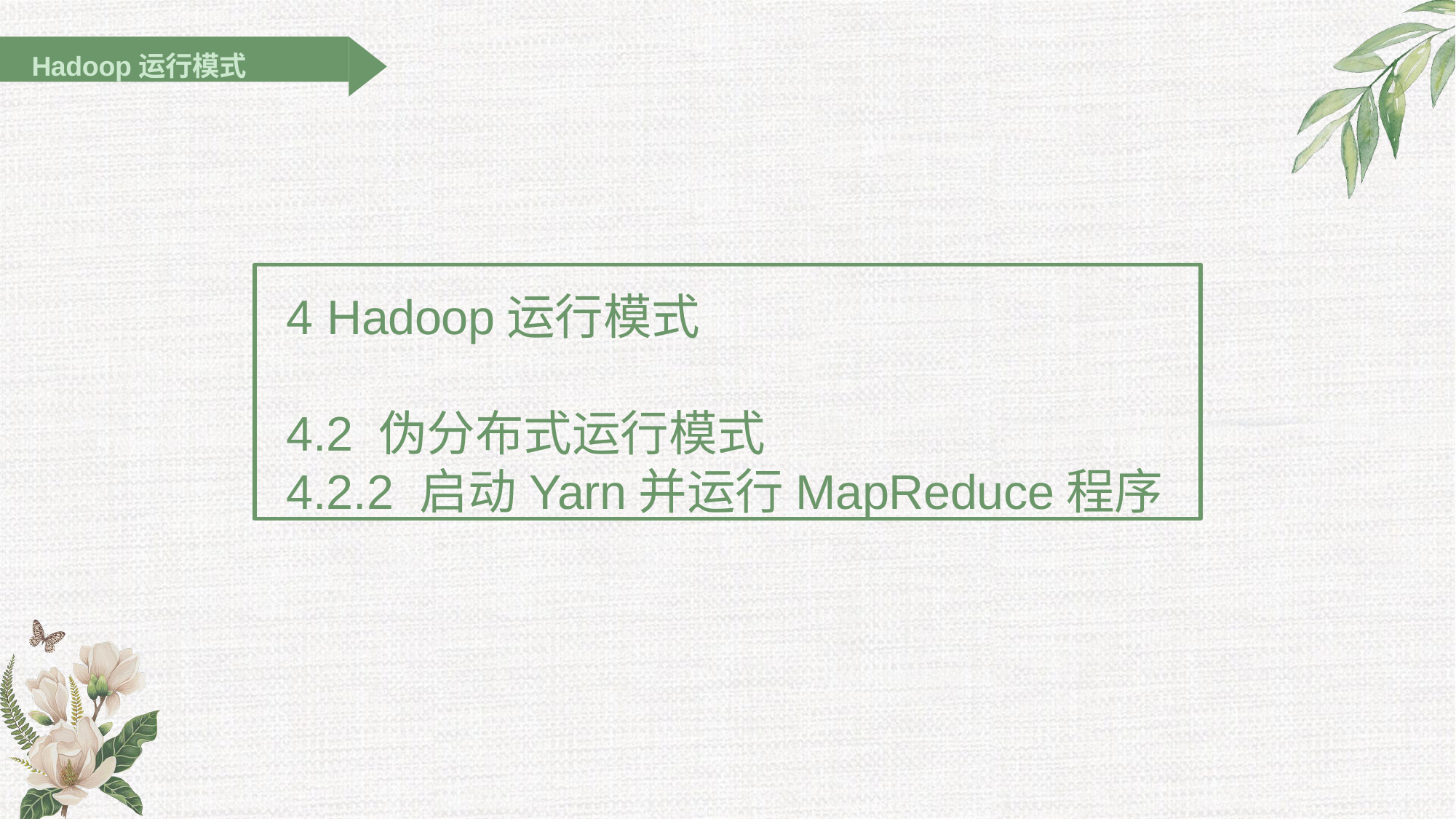

Hadoop运行模式
4 Hadoop运行模式
4.2 伪分布式运行模式
4.2.2 启动Yarn并运行MapReduce程序